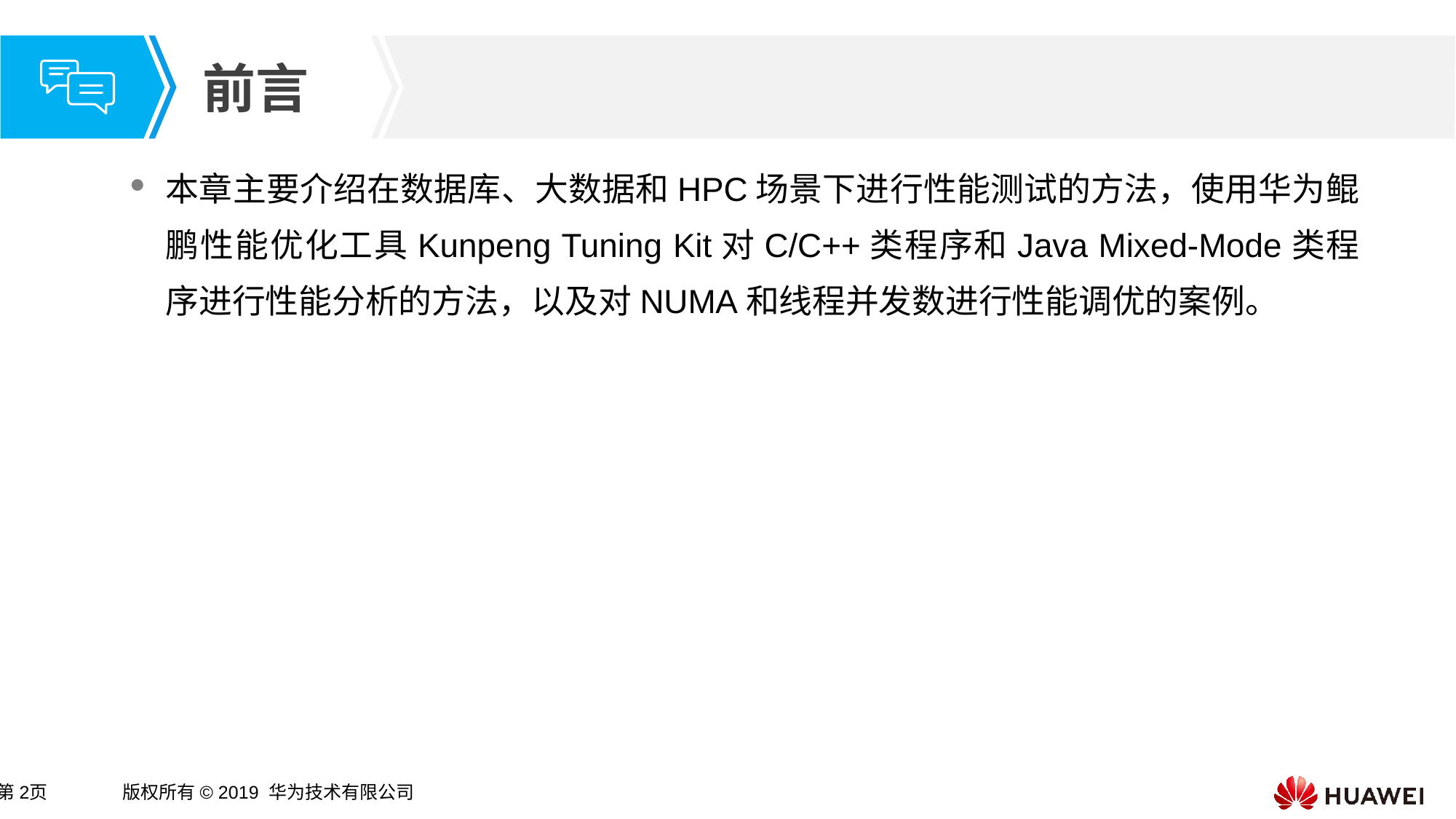

本章主要介绍在数据库、大数据和HPC场景下进行性能测试的方法，使用华为鲲鹏性能优化工具Kunpeng Tuning Kit对C/C++类程序和Java Mixed-Mode类程序进行性能分析的方法，以及对NUMA和线程并发数进行性能调优的案例。